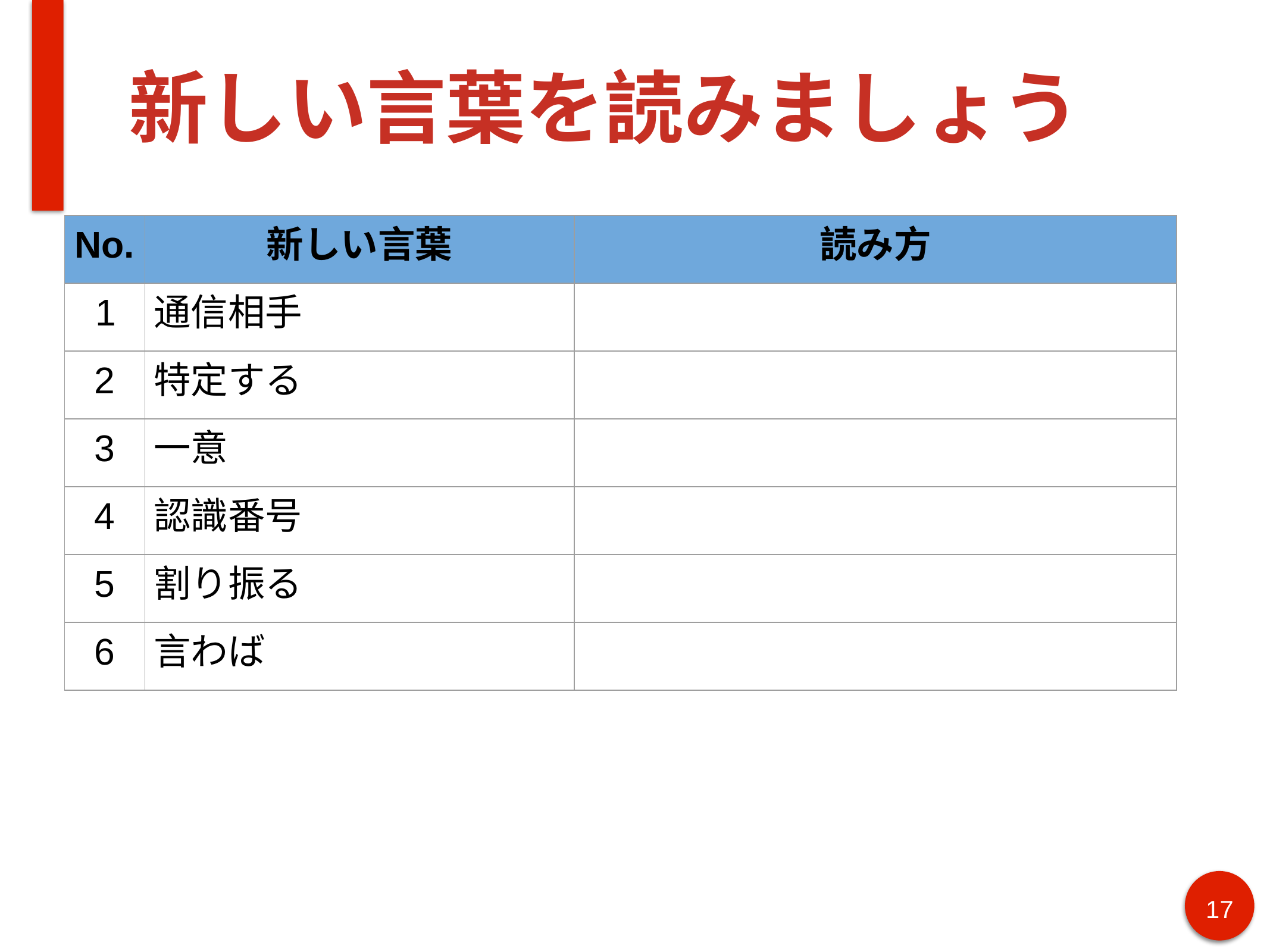

# 新しい言葉を読みましょう
| No. | 新しい言葉 | 読み方 |
| --- | --- | --- |
| 1 | 通信相手 |  |
| 2 | 特定する |  |
| 3 | 一意 |  |
| 4 | 認識番号 |  |
| 5 | 割り振る |  |
| 6 | 言わば |  |
17